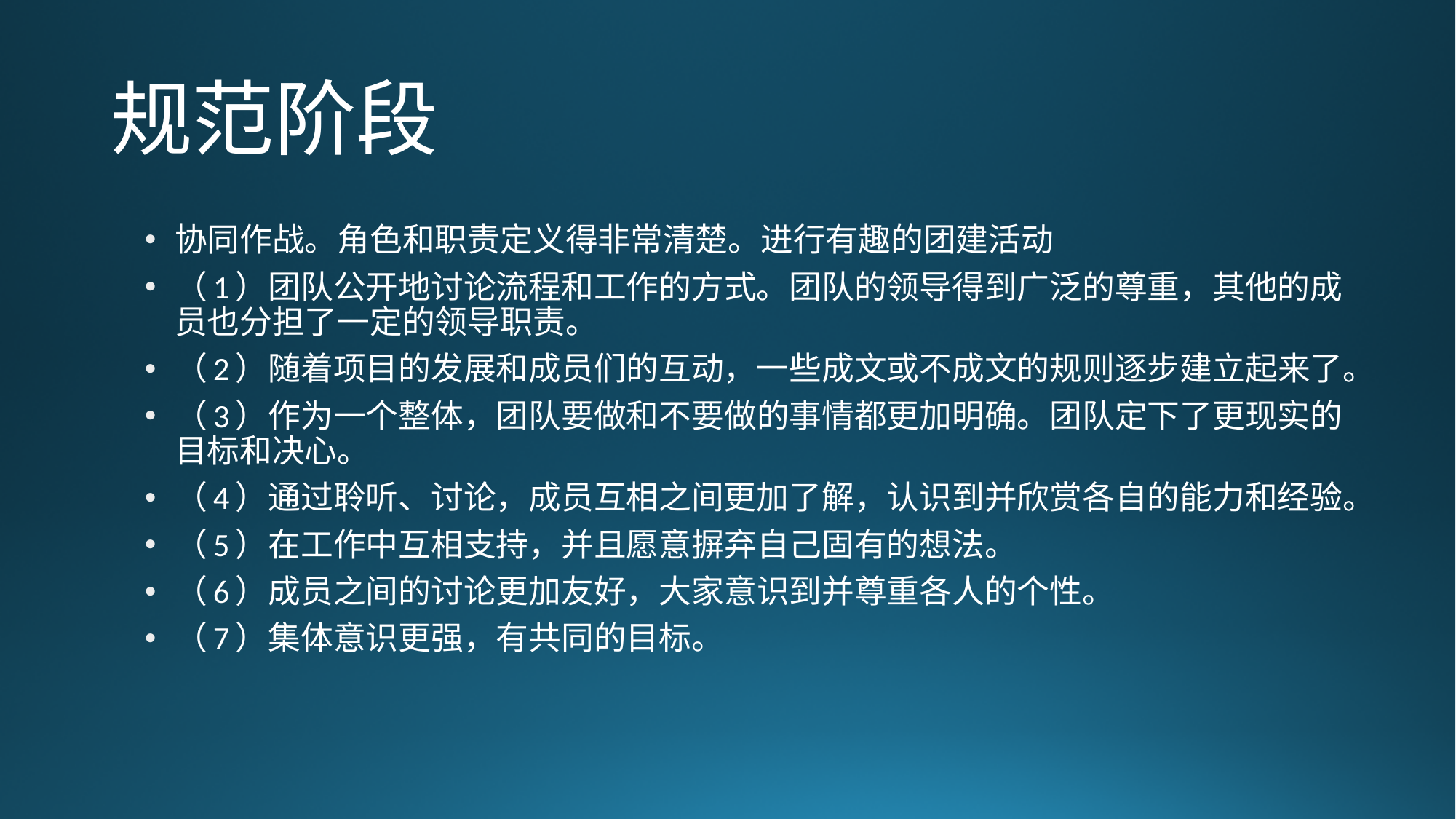

# 规范阶段
协同作战。角色和职责定义得非常清楚。进行有趣的团建活动
（1）团队公开地讨论流程和工作的方式。团队的领导得到广泛的尊重，其他的成员也分担了一定的领导职责。
（2）随着项目的发展和成员们的互动，一些成文或不成文的规则逐步建立起来了。
（3）作为一个整体，团队要做和不要做的事情都更加明确。团队定下了更现实的目标和决心。
（4）通过聆听、讨论，成员互相之间更加了解，认识到并欣赏各自的能力和经验。
（5）在工作中互相支持，并且愿意摒弃自己固有的想法。
（6）成员之间的讨论更加友好，大家意识到并尊重各人的个性。
（7）集体意识更强，有共同的目标。